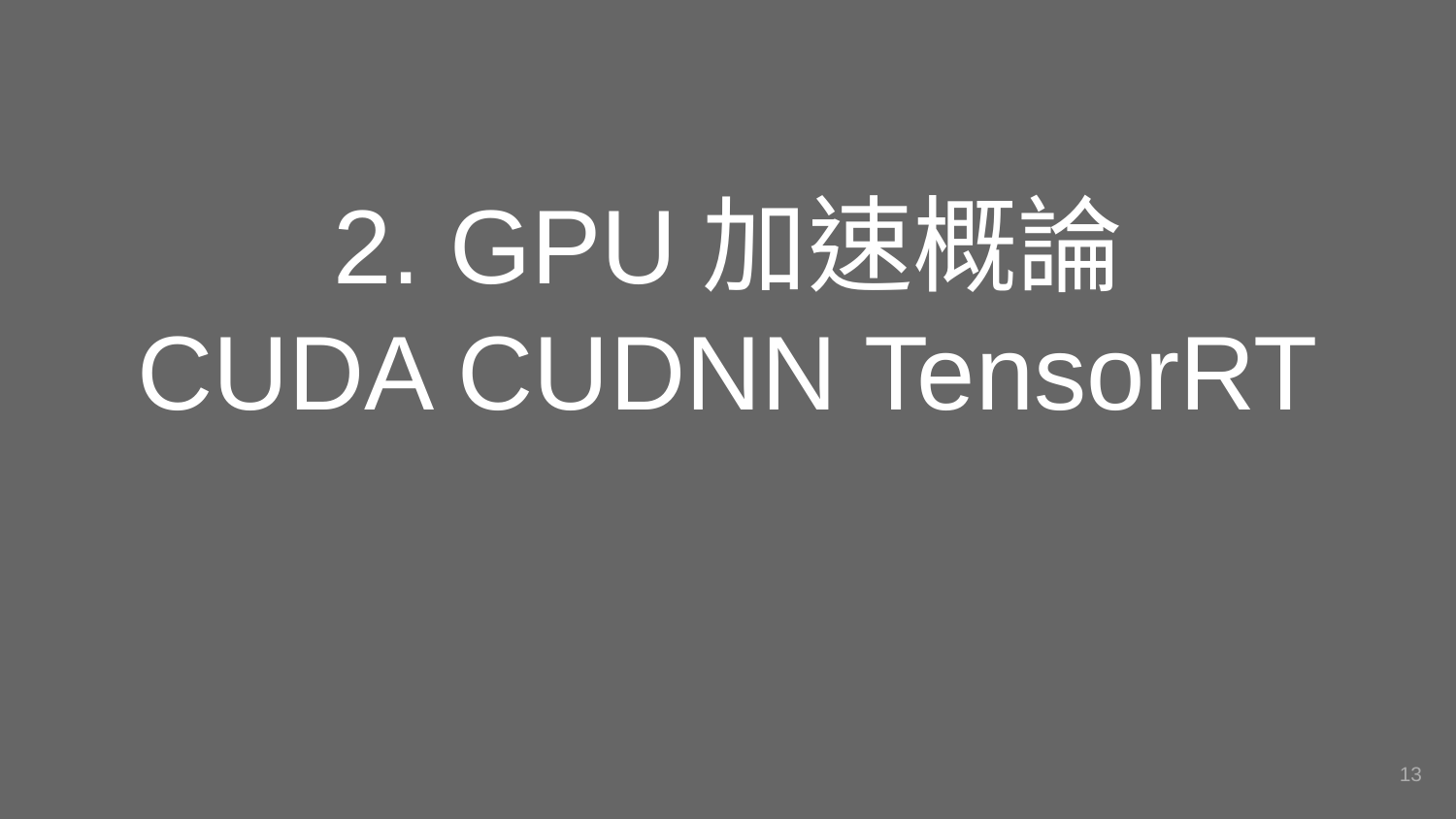

# 2. GPU加速概論
CUDA CUDNN TensorRT

13